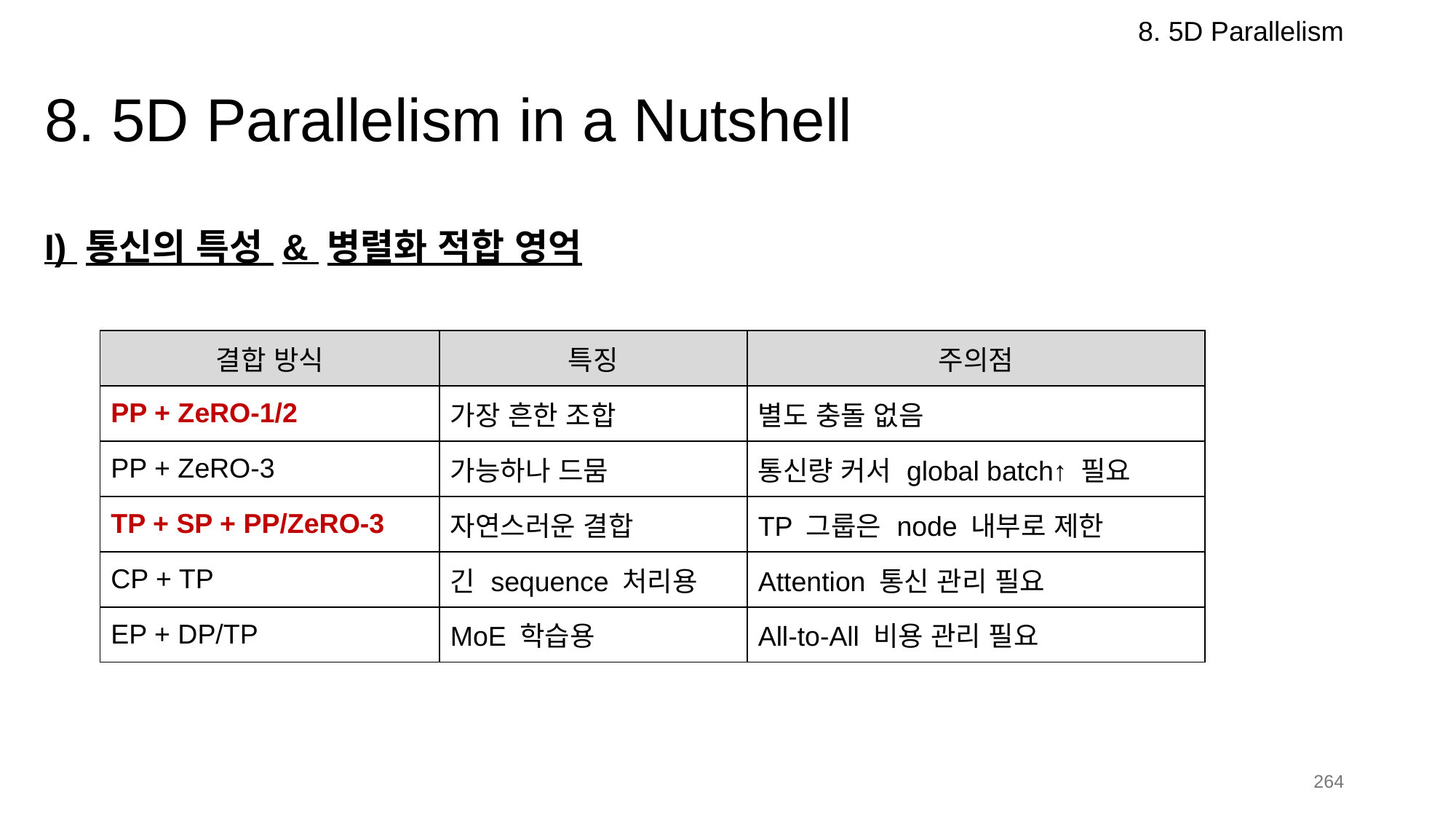

8. 5D Parallelism
# 8. 5D Parallelism in a Nutshell
I) 통신의 특성 & 병렬화 적합 영억
| 결합 방식 | 특징 | 주의점 |
| --- | --- | --- |
| PP + ZeRO-1/2 | 가장 흔한 조합 | 별도 충돌 없음 |
| PP + ZeRO-3 | 가능하나 드뭄 | 통신량 커서 global batch↑ 필요 |
| TP + SP + PP/ZeRO-3 | 자연스러운 결합 | TP 그룹은 node 내부로 제한 |
| CP + TP | 긴 sequence 처리용 | Attention 통신 관리 필요 |
| EP + DP/TP | MoE 학습용 | All-to-All 비용 관리 필요 |
264